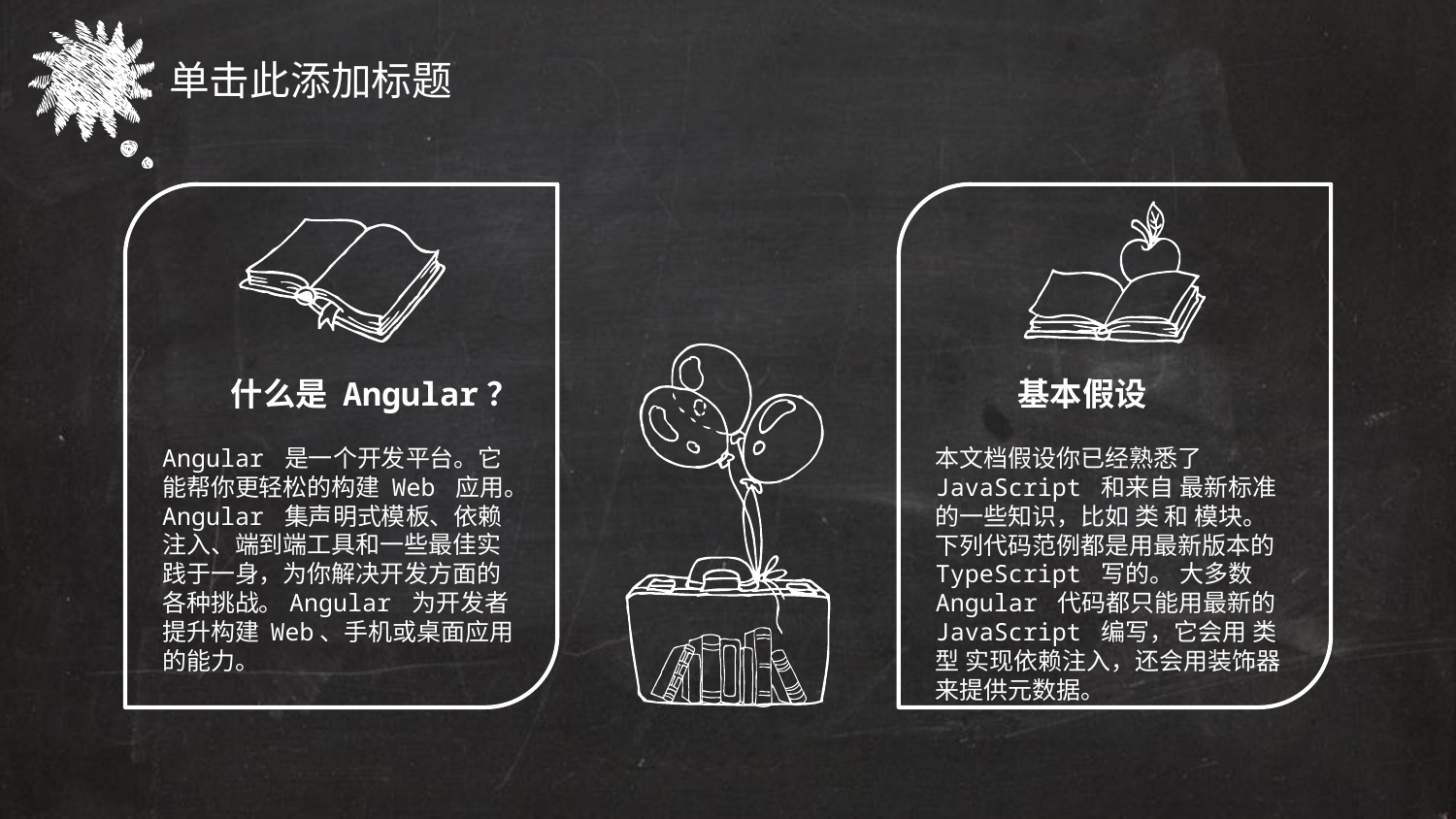

单击此添加标题

什么是 Angular？
Angular 是一个开发平台。它能帮你更轻松的构建 Web 应用。Angular 集声明式模板、依赖注入、端到端工具和一些最佳实践于一身，为你解决开发方面的各种挑战。Angular 为开发者提升构建 Web、手机或桌面应用的能力。
基本假设
本文档假设你已经熟悉了 JavaScript 和来自 最新标准 的一些知识，比如 类 和 模块。 下列代码范例都是用最新版本的 TypeScript 写的。 大多数 Angular 代码都只能用最新的 JavaScript 编写，它会用 类型 实现依赖注入，还会用装饰器来提供元数据。